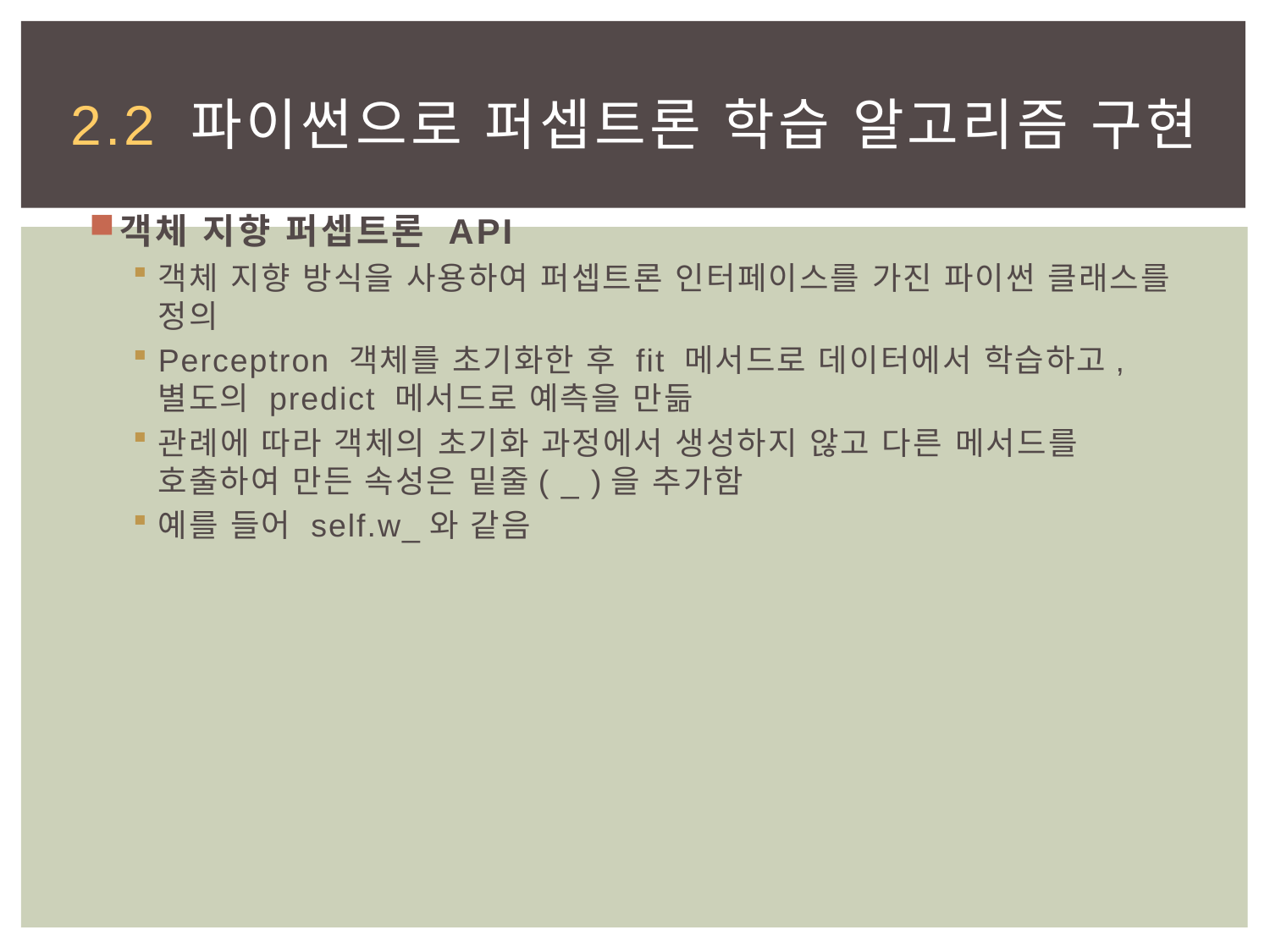

# 2.2 파이썬으로 퍼셉트론 학습 알고리즘 구현
객체 지향 퍼셉트론 API
객체 지향 방식을 사용하여 퍼셉트론 인터페이스를 가진 파이썬 클래스를 정의
Perceptron 객체를 초기화한 후 fit 메서드로 데이터에서 학습하고, 별도의 predict 메서드로 예측을 만듦
관례에 따라 객체의 초기화 과정에서 생성하지 않고 다른 메서드를 호출하여 만든 속성은 밑줄( _ )을 추가함
예를 들어 self.w_와 같음